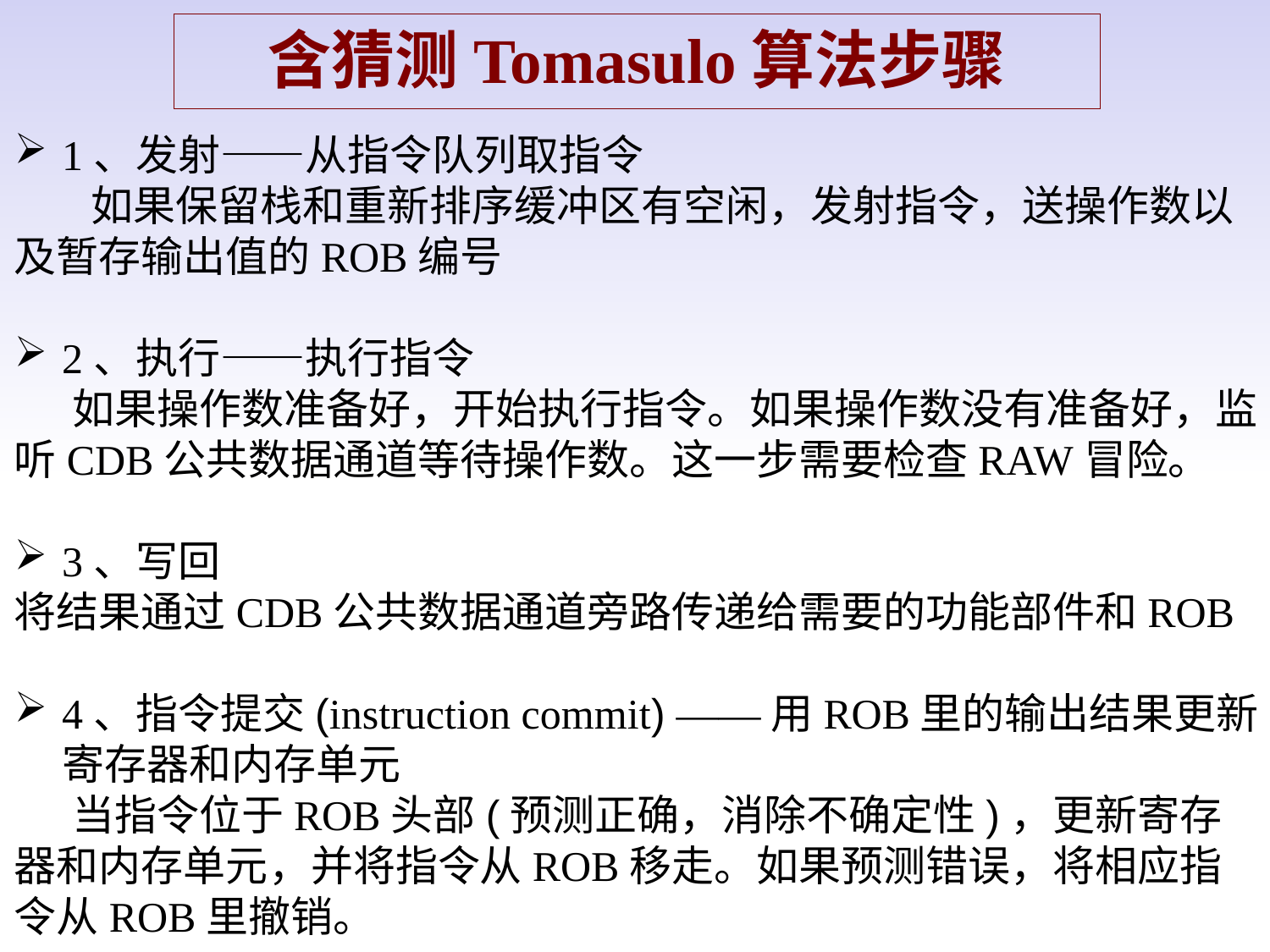

含猜测Tomasulo算法步骤
1、发射——从指令队列取指令
       如果保留栈和重新排序缓冲区有空闲，发射指令，送操作数以及暂存输出值的ROB编号

2、执行——执行指令
     如果操作数准备好，开始执行指令。如果操作数没有准备好，监听CDB公共数据通道等待操作数。这一步需要检查RAW冒险。

3、写回
将结果通过CDB公共数据通道旁路传递给需要的功能部件和ROB

4、指令提交(instruction commit) ——用ROB里的输出结果更新寄存器和内存单元
     当指令位于ROB头部(预测正确，消除不确定性)，更新寄存器和内存单元，并将指令从ROB移走。如果预测错误，将相应指令从ROB里撤销。